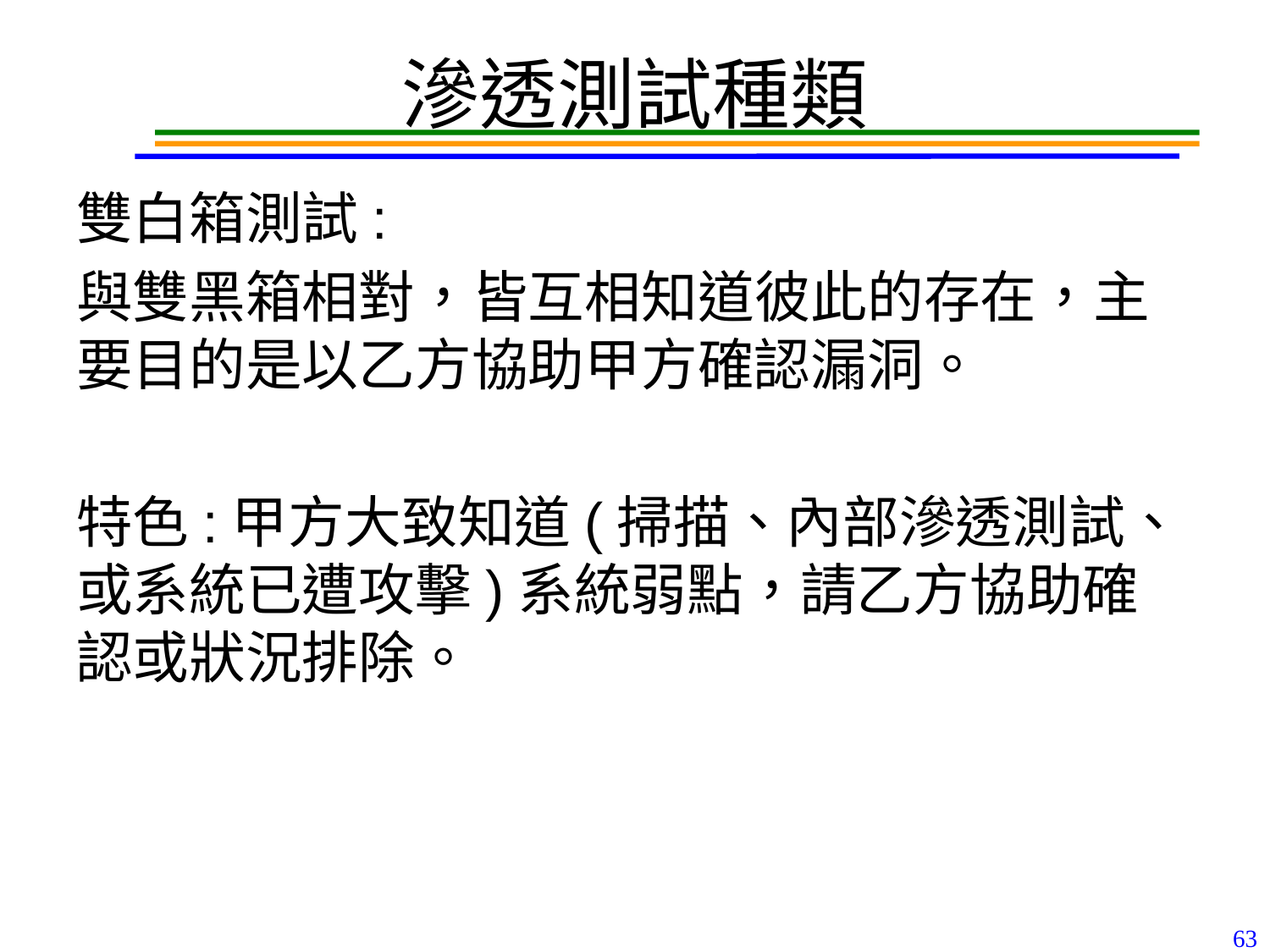

# 滲透測試種類
雙白箱測試:
與雙黑箱相對，皆互相知道彼此的存在，主要目的是以乙方協助甲方確認漏洞。

特色:甲方大致知道(掃描、內部滲透測試、或系統已遭攻擊)系統弱點，請乙方協助確認或狀況排除。

63